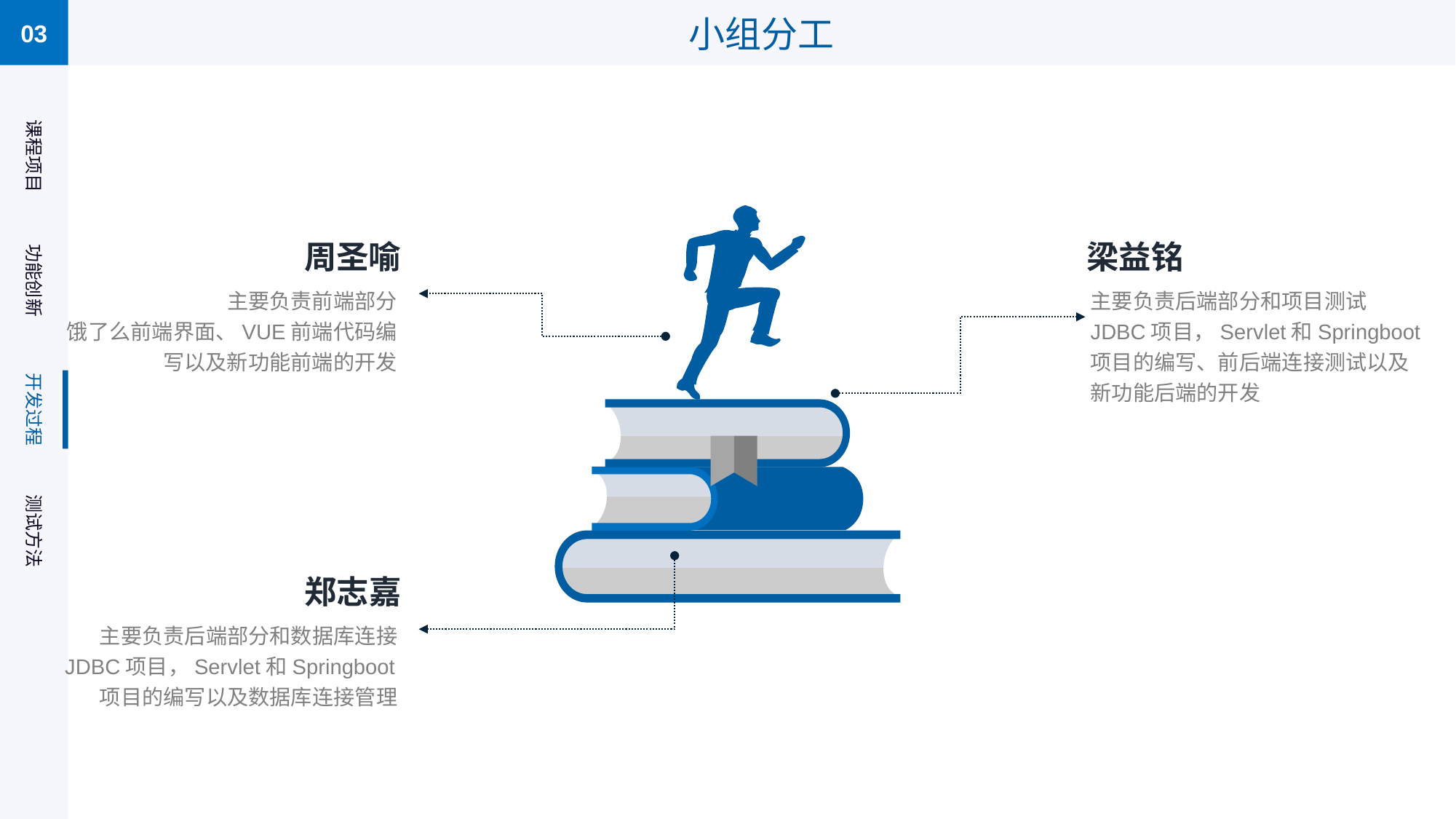

03
小组分工

课程项目

周圣喻
主要负责前端部分
饿了么前端界面、VUE前端代码编写以及新功能前端的开发
梁益铭
主要负责后端部分和项目测试
JDBC项目，Servlet和Springboot项目的编写、前后端连接测试以及新功能后端的开发
功能创新

开发过程
测试方法
郑志嘉
主要负责后端部分和数据库连接
JDBC项目，Servlet和Springboot项目的编写以及数据库连接管理